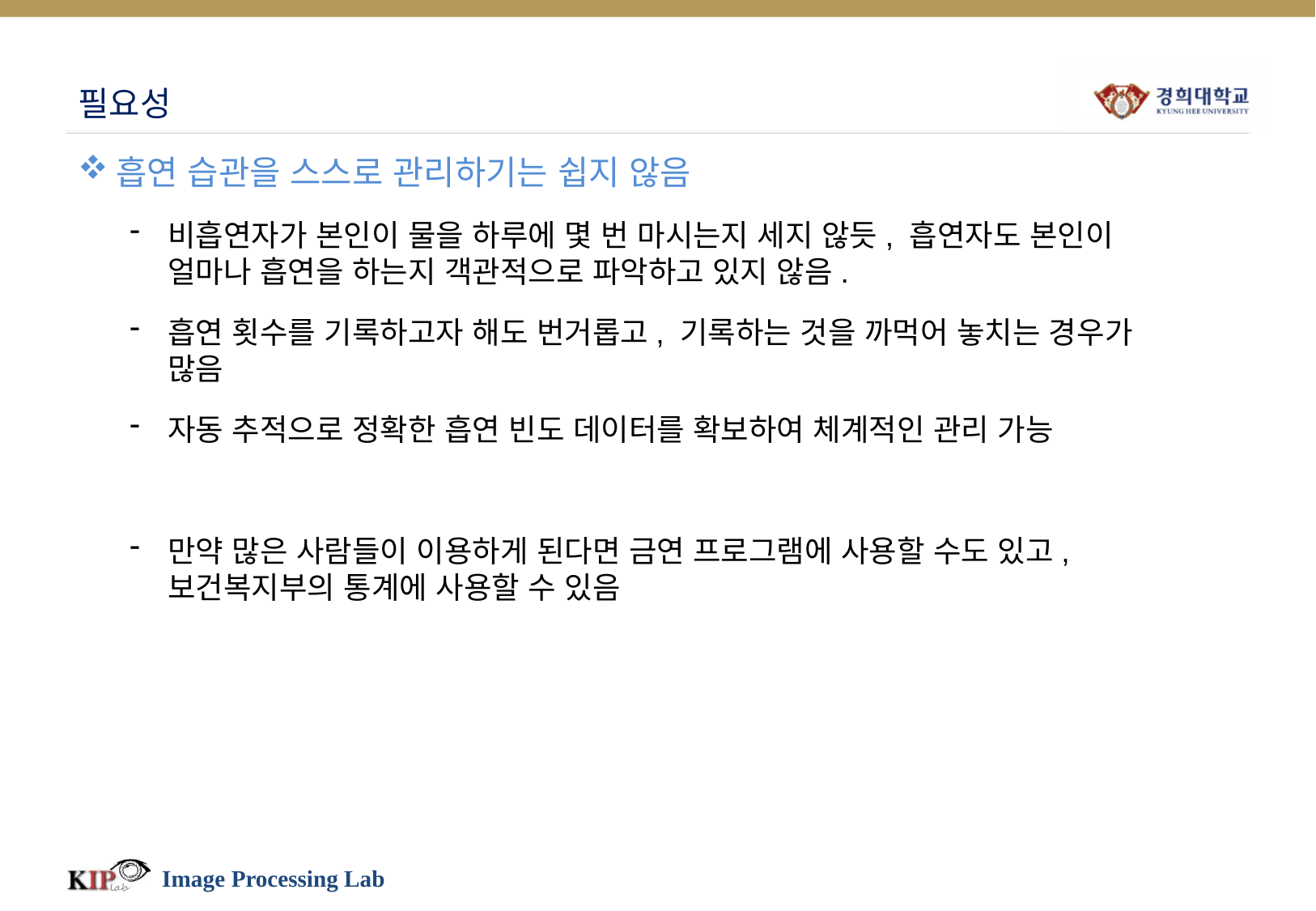

# 필요성
흡연 습관을 스스로 관리하기는 쉽지 않음
비흡연자가 본인이 물을 하루에 몇 번 마시는지 세지 않듯, 흡연자도 본인이 얼마나 흡연을 하는지 객관적으로 파악하고 있지 않음.
흡연 횟수를 기록하고자 해도 번거롭고, 기록하는 것을 까먹어 놓치는 경우가 많음
자동 추적으로 정확한 흡연 빈도 데이터를 확보하여 체계적인 관리 가능

만약 많은 사람들이 이용하게 된다면 금연 프로그램에 사용할 수도 있고, 보건복지부의 통계에 사용할 수 있음
Image Processing Lab